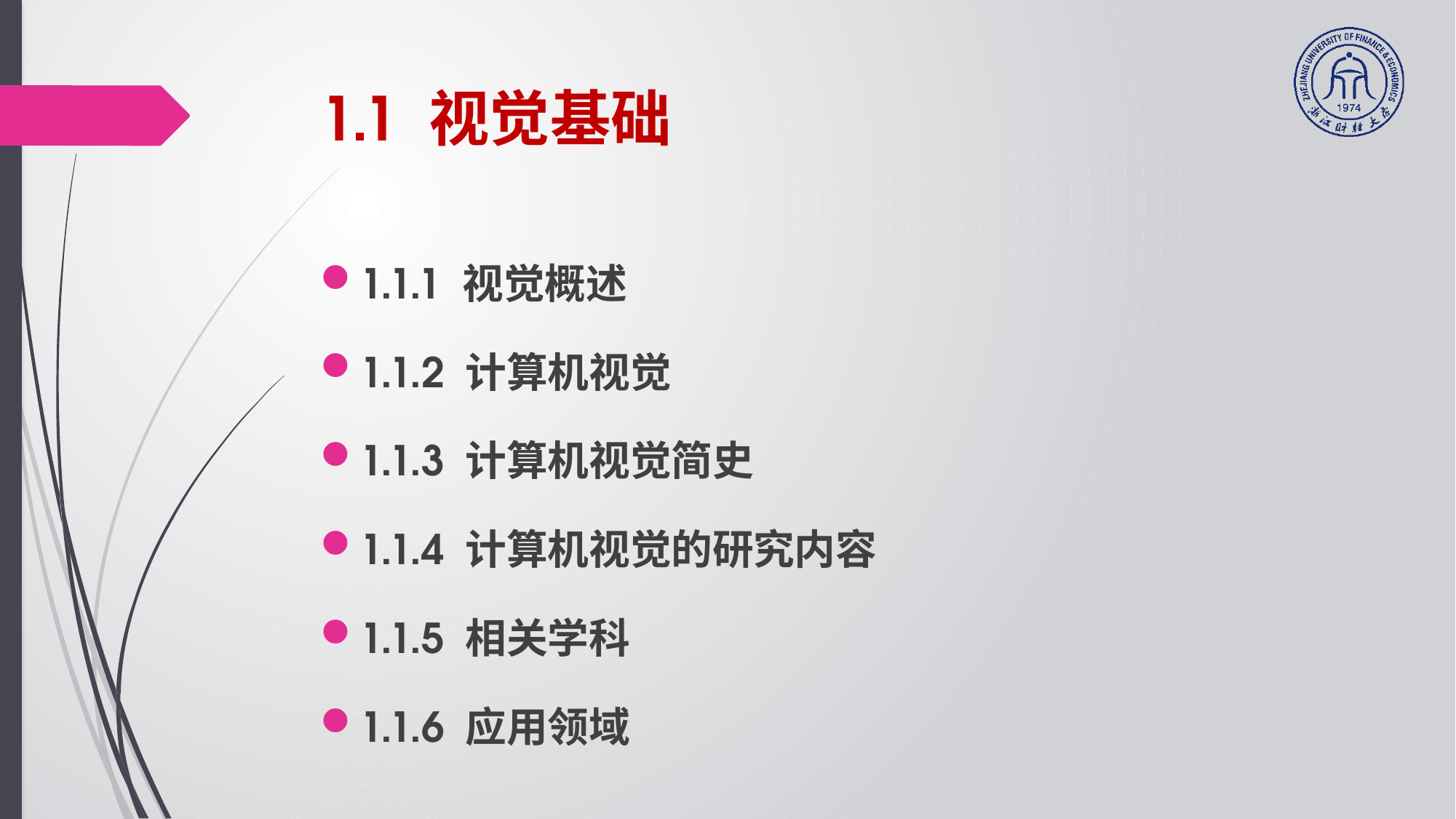

# 1.1 视觉基础
1.1.1 视觉概述
1.1.2 计算机视觉
1.1.3 计算机视觉简史
1.1.4 计算机视觉的研究内容
1.1.5 相关学科
1.1.6 应用领域